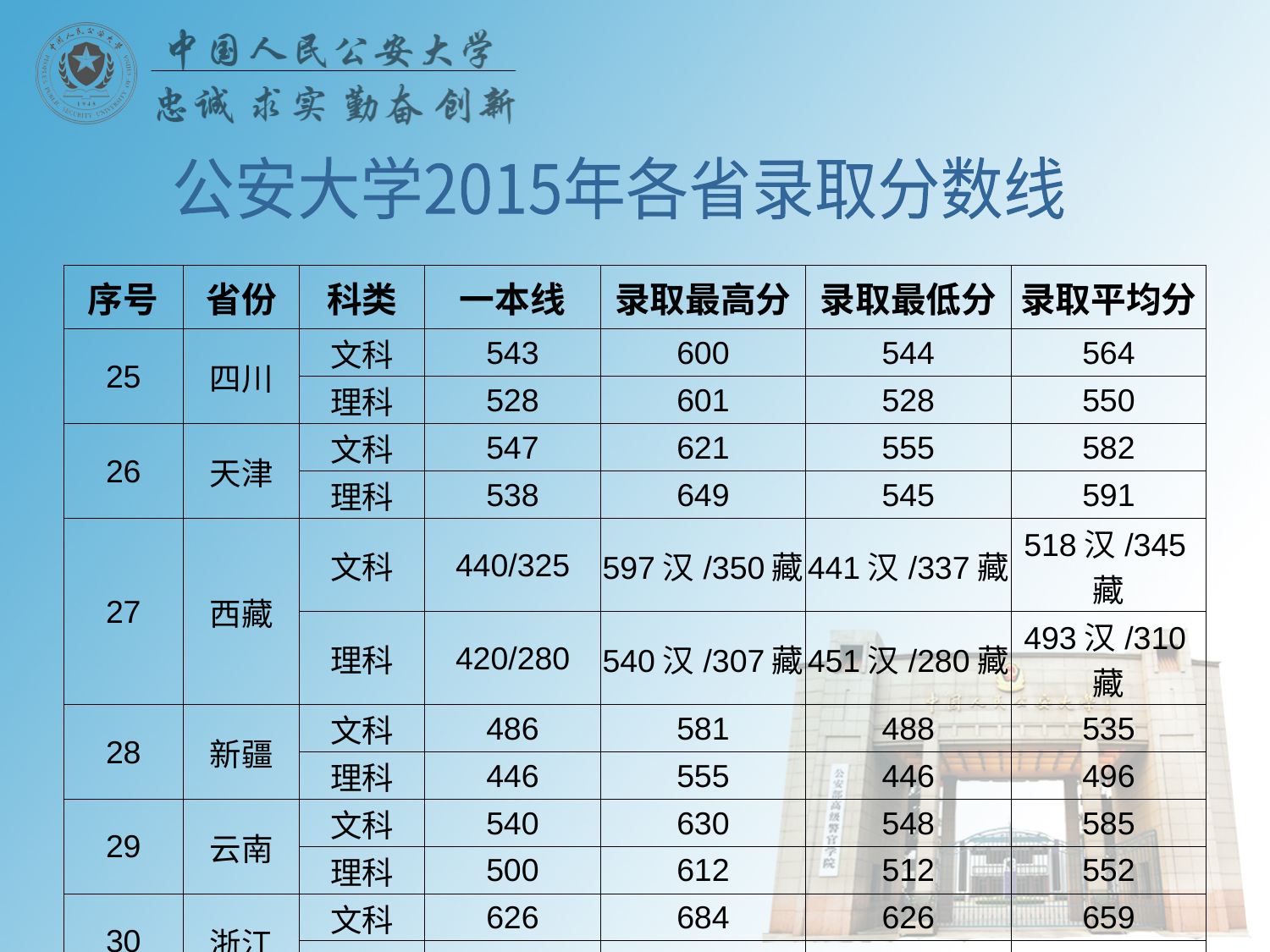

公安大学2015年各省录取分数线
|  |  |  |  |  |  |  |
| --- | --- | --- | --- | --- | --- | --- |
| 序号 | 省份 | 科类 | 一本线 | 录取最高分 | 录取最低分 | 录取平均分 |
| 25 | 四川 | 文科 | 543 | 600 | 544 | 564 |
|  |  | 理科 | 528 | 601 | 528 | 550 |
| 26 | 天津 | 文科 | 547 | 621 | 555 | 582 |
|  |  | 理科 | 538 | 649 | 545 | 591 |
| 27 | 西藏 | 文科 | 440/325 | 597汉/350藏 | 441汉/337藏 | 518汉/345藏 |
|  |  | 理科 | 420/280 | 540汉/307藏 | 451汉/280藏 | 493汉/310藏 |
| 28 | 新疆 | 文科 | 486 | 581 | 488 | 535 |
|  |  | 理科 | 446 | 555 | 446 | 496 |
| 29 | 云南 | 文科 | 540 | 630 | 548 | 585 |
|  |  | 理科 | 500 | 612 | 512 | 552 |
| 30 | 浙江 | 文科 | 626 | 684 | 626 | 659 |
|  |  | 理科 | 605 | 689 | 609 | 652 |
| 31 | 重庆 | 文科 | 572 | 631 | 575 | 595 |
|  |  | 理科 | 573 | 648 | 574 | 598 |